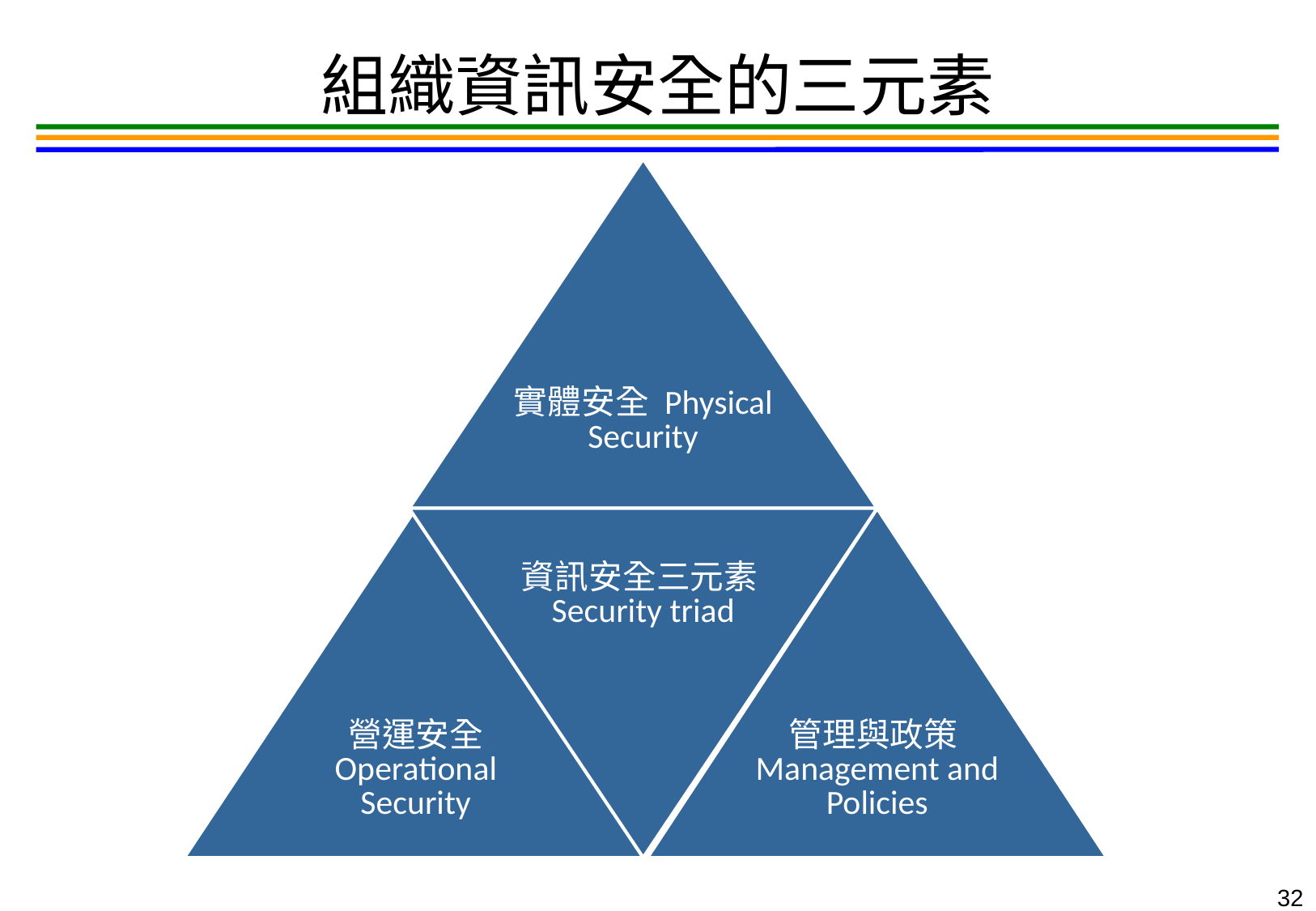

32
# 組織資訊安全的三元素
實體安全 Physical Security
資訊安全三元素
Security triad
營運安全 Operational Security
管理與政策Management and Policies